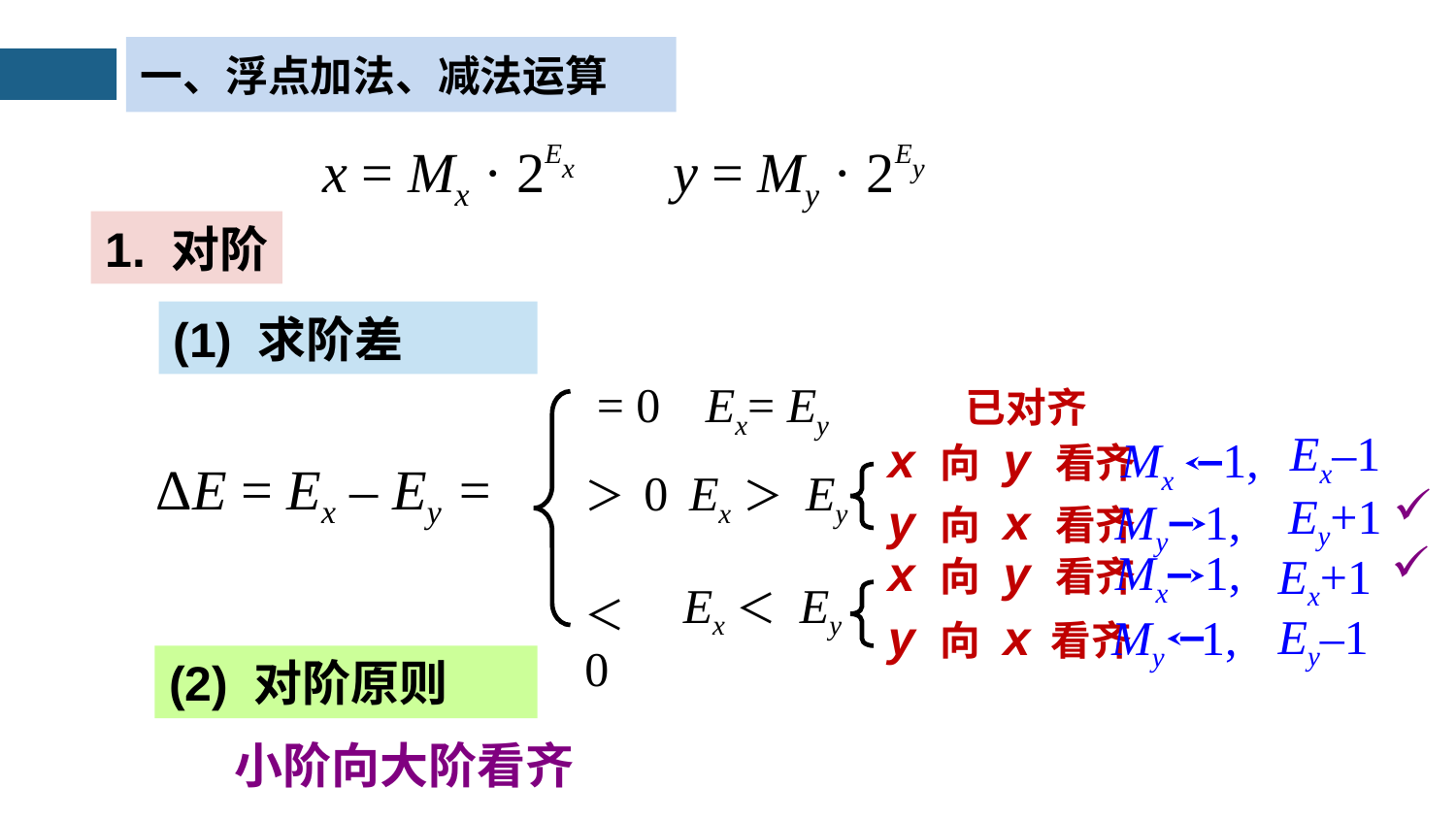

一、浮点加法、减法运算
x = Mx · 2Ex
y = My · 2Ey
1. 对阶
(1) 求阶差
Ex= Ey           已对齐
= 0
＞ 0
＜ 0

Ex–1
Mx    1,

x 向 y 看齐
ΔE = Ex – Ey =
Ex＞ Ey

Ey+1

My   1,

y 向 x 看齐
Mx   1,

x 向 y 看齐

Ex+1
Ex＜ Ey

Ey–1
y 向 x 看齐
My   1,

(2) 对阶原则
小阶向大阶看齐